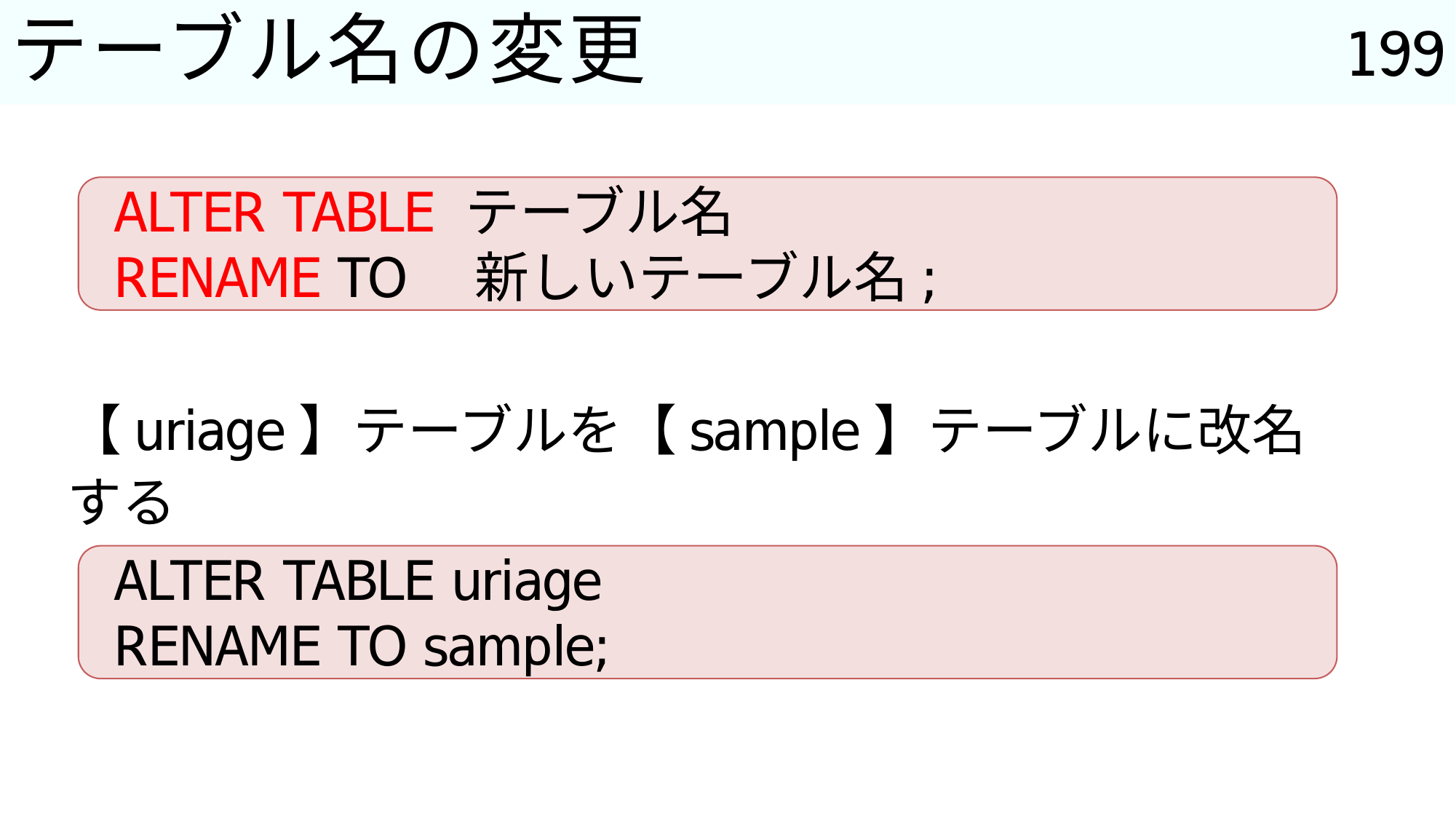

199
# テーブル名の変更
ALTER TABLE テーブル名
RENAME TO　新しいテーブル名;

【uriage】テーブルを【sample】テーブルに改名する
ALTER TABLE uriage
RENAME TO sample;